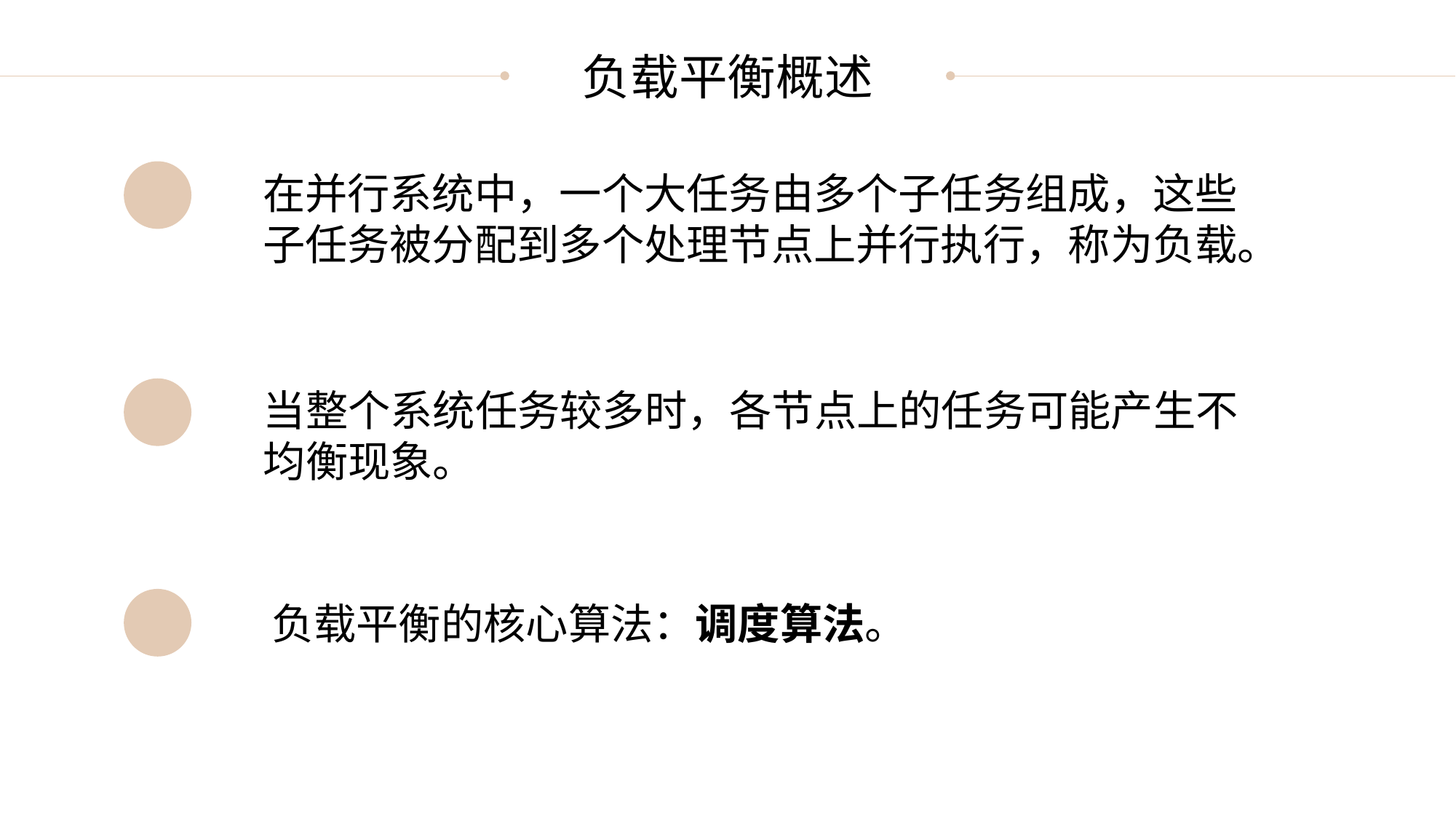

负载平衡概述
在并行系统中，一个大任务由多个子任务组成，这些子任务被分配到多个处理节点上并行执行，称为负载。

当整个系统任务较多时，各节点上的任务可能产生不均衡现象。

负载平衡的核心算法：调度算法。